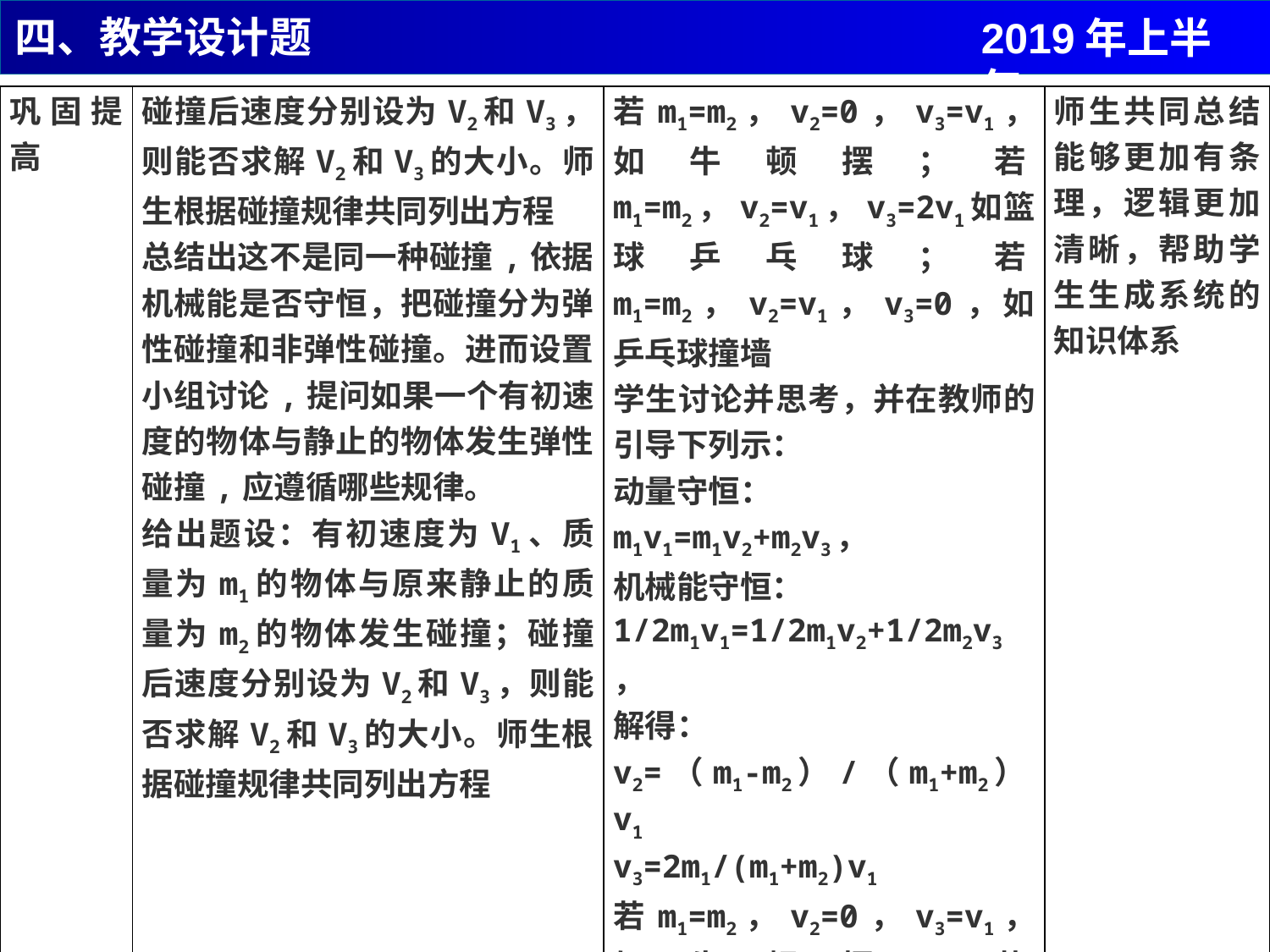

四、教学设计题
2019年上半年
| 巩固提高 | 碰撞后速度分别设为V2和V3，则能否求解V2和V3的大小。师生根据碰撞规律共同列出方程 总结出这不是同一种碰撞,依据机械能是否守恒，把碰撞分为弹性碰撞和非弹性碰撞。进而设置小组讨论,提问如果一个有初速度的物体与静止的物体发生弹性碰撞,应遵循哪些规律。 给出题设：有初速度为V1、质量为m1的物体与原来静止的质量为m2的物体发生碰撞；碰撞后速度分别设为V2和V3，则能否求解V2和V3的大小。师生根据碰撞规律共同列出方程 | 若m1=m2，v2=0，v3=v1，如牛顿摆；若m1=m2，v2=v1，v3=2v1如篮球乒乓球；若m1=m2，v2=v1，v3=0，如乒乓球撞墙 学生讨论并思考，并在教师的引导下列示： 动量守恒： m1v1=m1v2+m2v3， 机械能守恒： 1/2m1v1=1/2m1v2+1/2m2v3， 解得： v2=（m1-m2）/（m1+m2）v1 v3=2m1/(m1+m2)v1 若m1=m2，v2=0，v3=v1，如牛顿摆；若m1=m2，v2=v1，v3=2v1如篮球乒乓球；若m1=m2，v2=v1，v3=0，如乒乓球撞墙 | 师生共同总结能够更加有条理，逻辑更加清晰，帮助学生生成系统的知识体系 |
| --- | --- | --- | --- |
| 小结作业 | 提问这个规律和实际是否一致。对碰撞结果进行评估。学生总结回答今天学习的知识。作业：课后探讨非弹性碰撞遵循的规律 | 学生回顾本节重点 | 学生对本节课内容进行应用，体会物理来源于生活，应用于生活 |
2